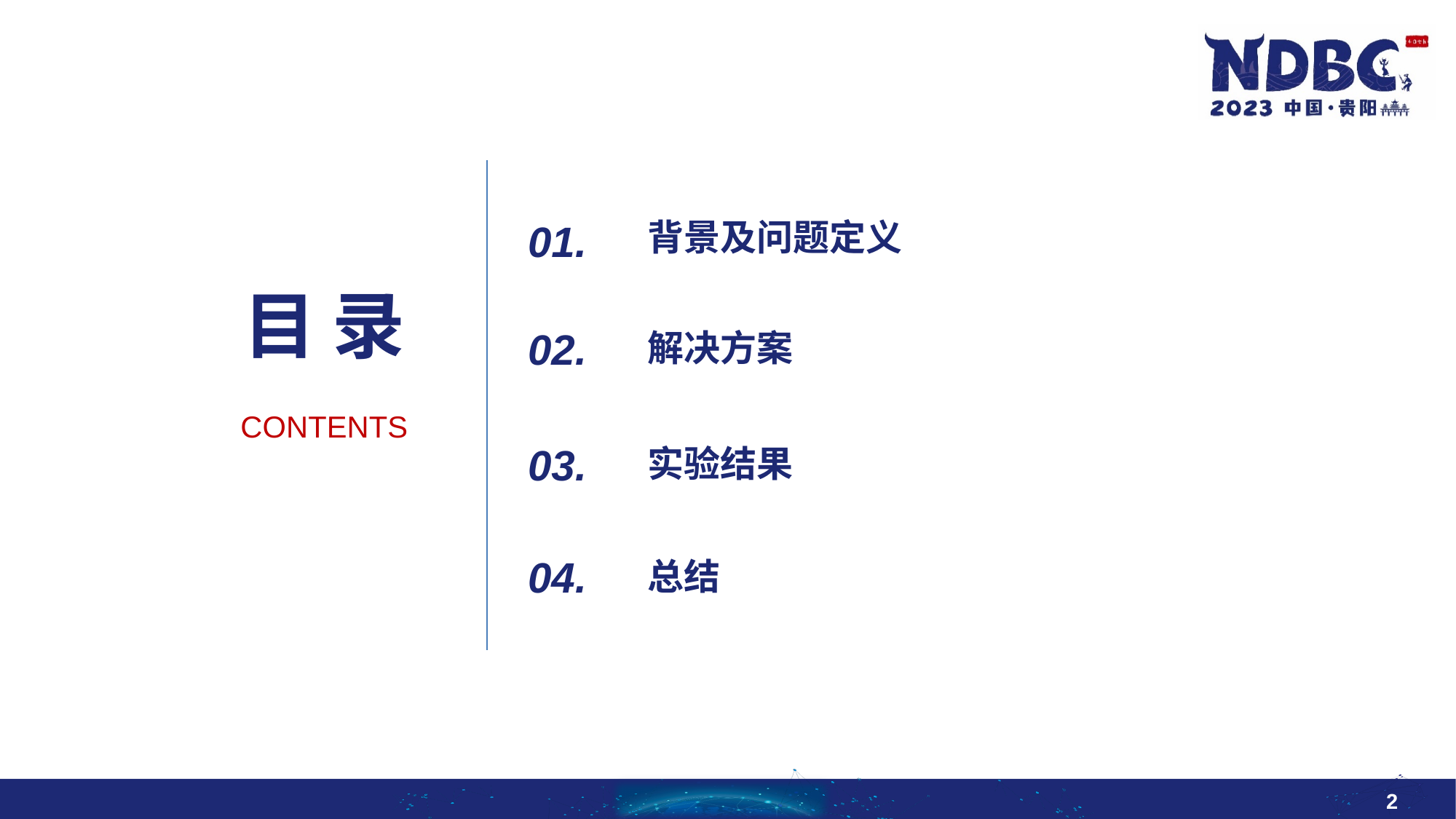

背景及问题定义
01.
目 录
02.
解决方案
CONTENTS
03.
实验结果
04.
总结